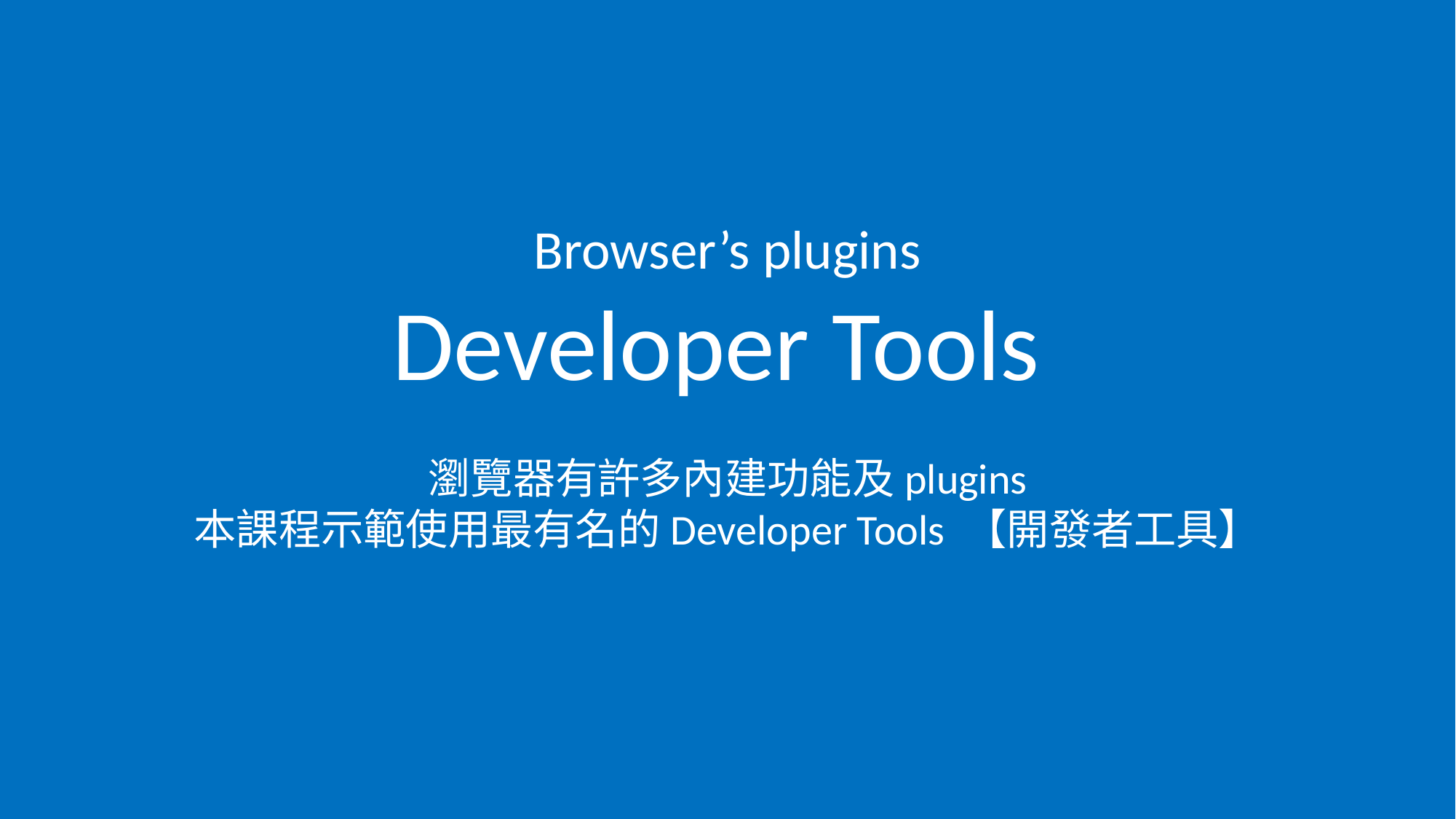

Browser’s plugins
Developer Tools

瀏覽器有許多內建功能及plugins
本課程示範使用最有名的Developer Tools 【開發者工具】

#